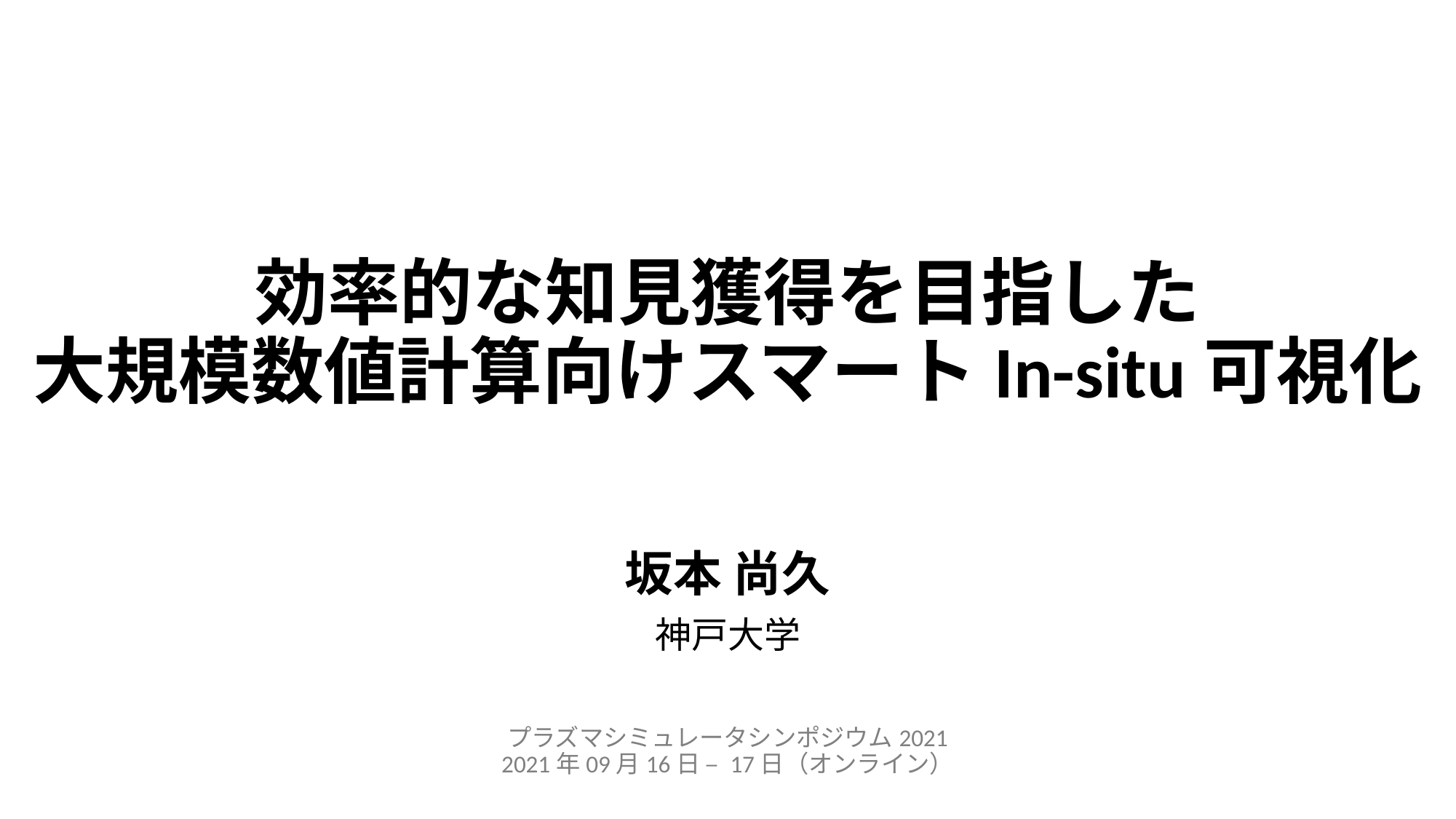

# 効率的な知見獲得を目指した 大規模数値計算向けスマートIn-situ可視化
坂本 尚久
神戸大学

プラズマシミュレータシンポジウム2021
2021年09月16日 – 17日（オンライン）